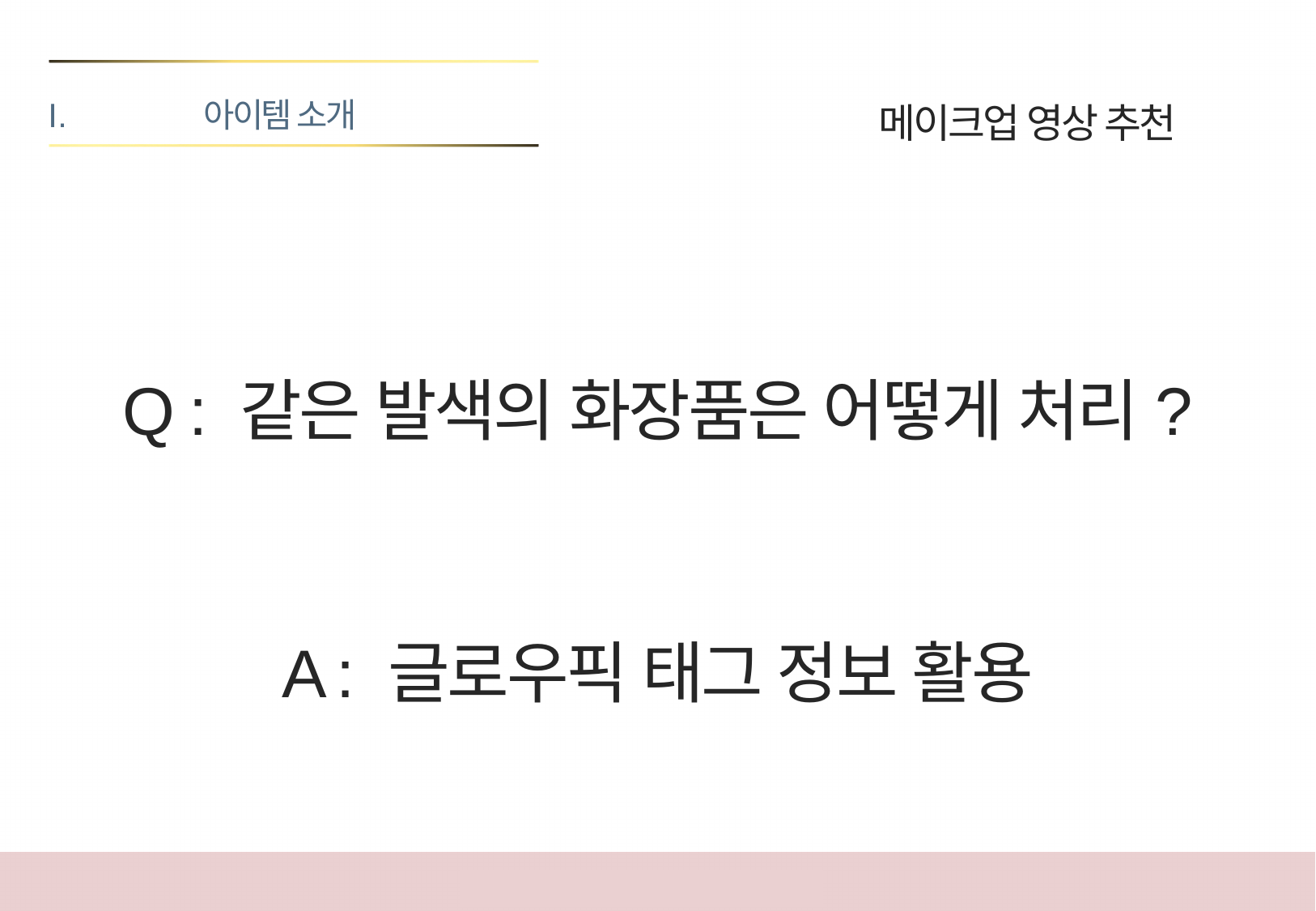

아이템 소개
메이크업 영상 추천
Q : 같은 발색의 화장품은 어떻게 처리?
A : 글로우픽 태그 정보 활용